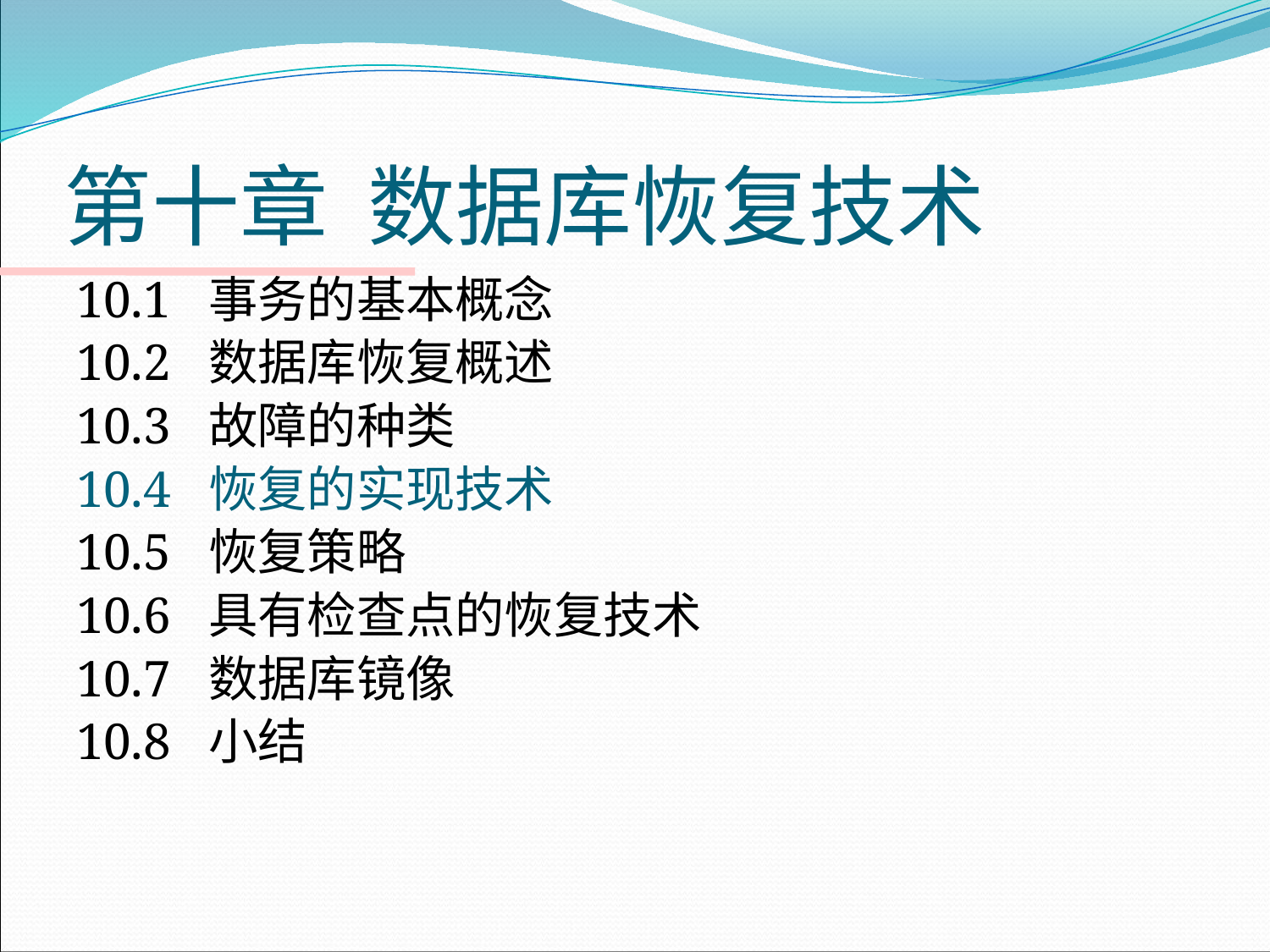

# 第十章  数据库恢复技术
10.1  事务的基本概念
10.2  数据库恢复概述
10.3  故障的种类
10.4  恢复的实现技术
10.5  恢复策略
10.6  具有检查点的恢复技术
10.7  数据库镜像
10.8  小结

922